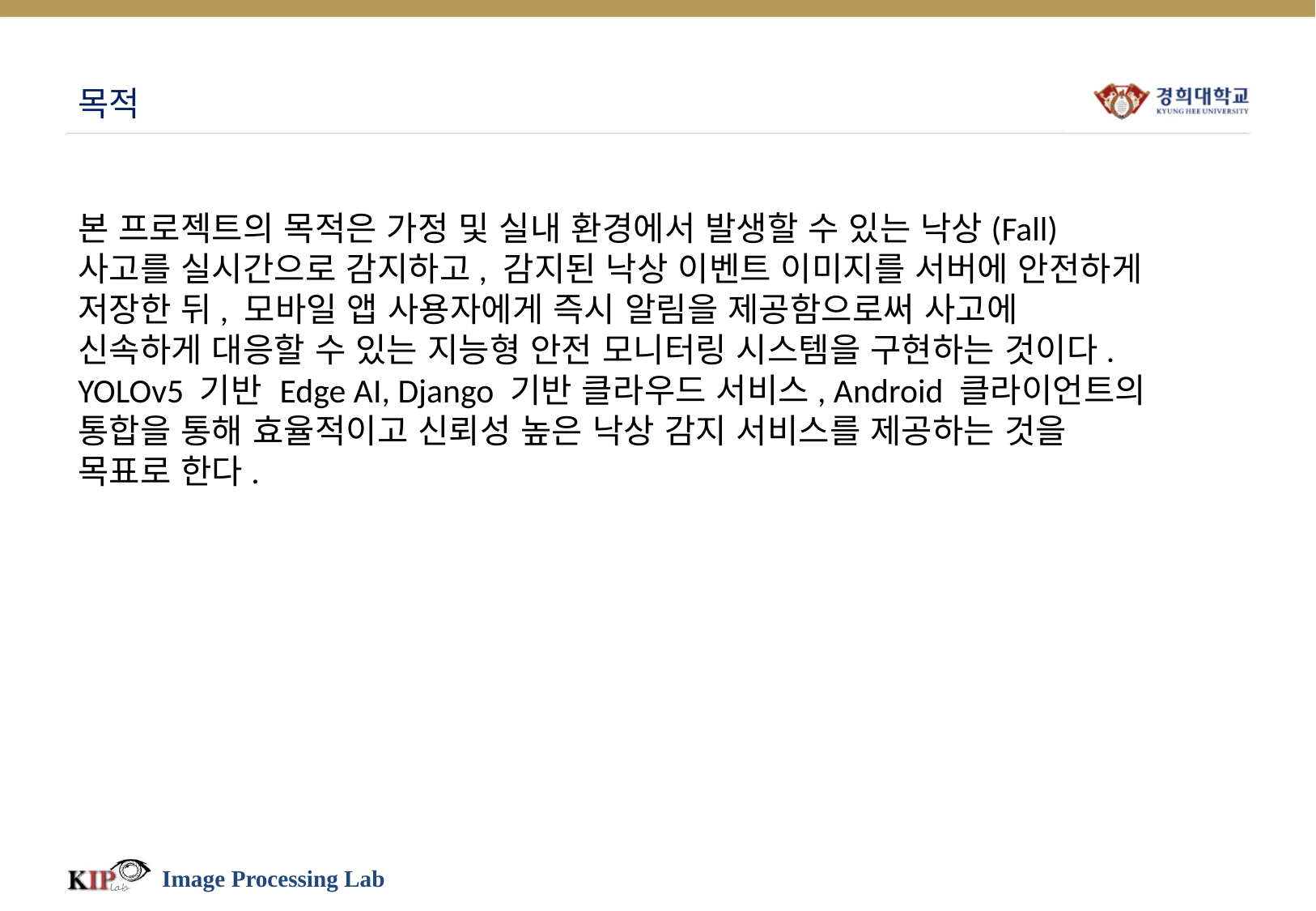

# 목적
본 프로젝트의 목적은 가정 및 실내 환경에서 발생할 수 있는 낙상(Fall) 사고를 실시간으로 감지하고, 감지된 낙상 이벤트 이미지를 서버에 안전하게 저장한 뒤, 모바일 앱 사용자에게 즉시 알림을 제공함으로써 사고에 신속하게 대응할 수 있는 지능형 안전 모니터링 시스템을 구현하는 것이다. YOLOv5 기반 Edge AI, Django 기반 클라우드 서비스, Android 클라이언트의 통합을 통해 효율적이고 신뢰성 높은 낙상 감지 서비스를 제공하는 것을 목표로 한다.
Image Processing Lab